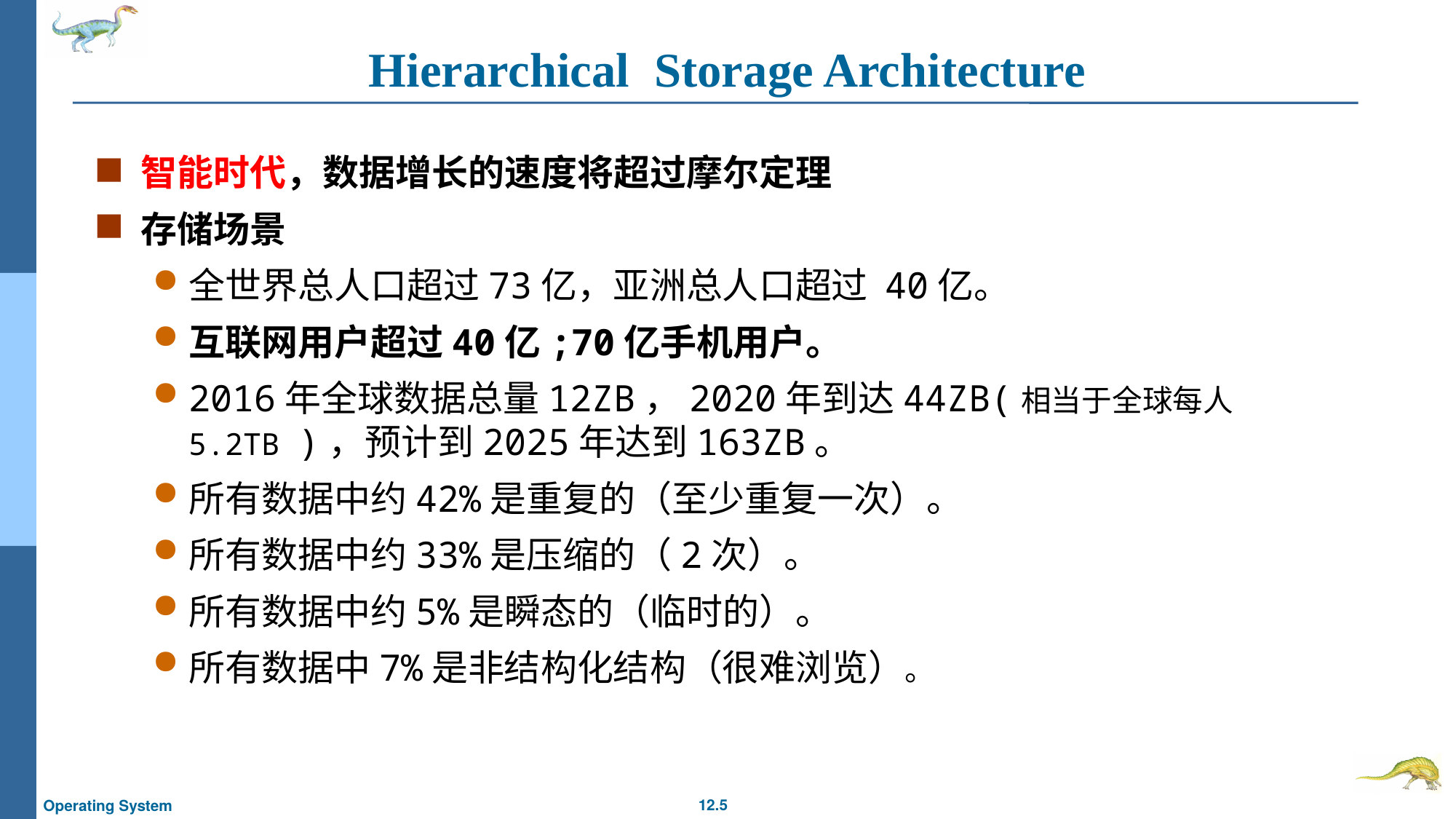

# Hierarchical  Storage Architecture
智能时代，数据增长的速度将超过摩尔定理
存储场景
全世界总人口超过73亿，亚洲总人口超过 40亿。
互联网用户超过40亿;70亿手机用户。
2016年全球数据总量12ZB，2020年到达44ZB(相当于全球每人5.2TB )，预计到2025年达到163ZB。
所有数据中约42%是重复的（至少重复一次）。
所有数据中约33%是压缩的（2次）。
所有数据中约5%是瞬态的（临时的）。
所有数据中7%是非结构化结构（很难浏览）。